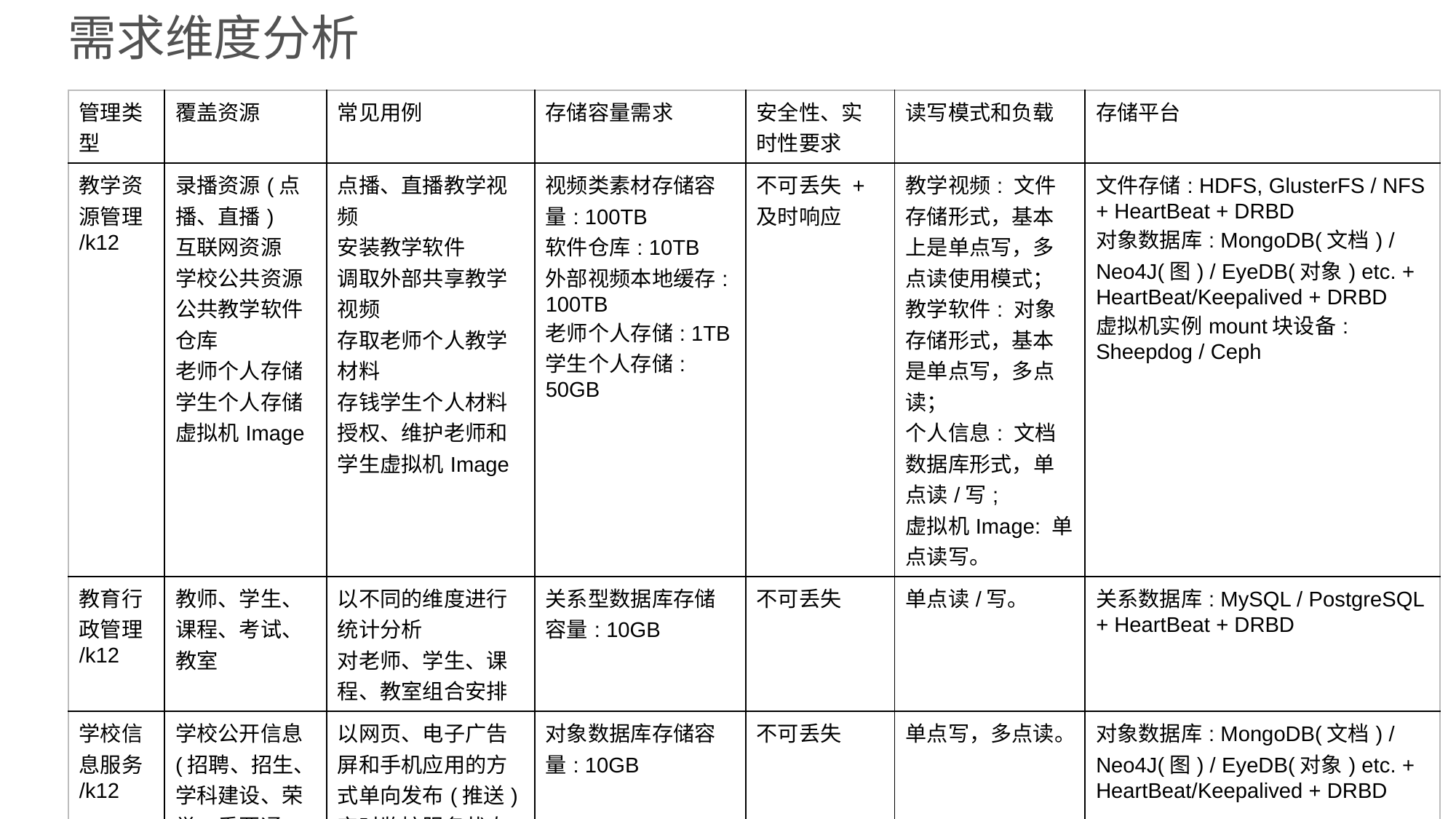

# 需求维度分析
| 管理类型 | 覆盖资源 | 常见用例 | 存储容量需求 | 安全性、实时性要求 | 读写模式和负载 | 存储平台 |
| --- | --- | --- | --- | --- | --- | --- |
| 教学资源管理/k12 | 录播资源(点播、直播) 互联网资源 学校公共资源 公共教学软件仓库 老师个人存储 学生个人存储 虚拟机Image | 点播、直播教学视频 安装教学软件 调取外部共享教学视频 存取老师个人教学材料 存钱学生个人材料 授权、维护老师和学生虚拟机Image | 视频类素材存储容量: 100TB 软件仓库: 10TB 外部视频本地缓存: 100TB 老师个人存储: 1TB 学生个人存储: 50GB | 不可丢失 + 及时响应 | 教学视频: 文件存储形式，基本上是单点写，多点读使用模式； 教学软件: 对象存储形式，基本是单点写，多点读； 个人信息: 文档数据库形式，单点读/写; 虚拟机Image: 单点读写。 | 文件存储: HDFS, GlusterFS / NFS + HeartBeat + DRBD 对象数据库: MongoDB(文档) / Neo4J(图) / EyeDB(对象) etc. + HeartBeat/Keepalived + DRBD 虚拟机实例mount块设备: Sheepdog / Ceph |
| 教育行政管理/k12 | 教师、学生、课程、考试、教室 | 以不同的维度进行统计分析 对老师、学生、课程、教室组合安排 | 关系型数据库存储容量: 10GB | 不可丢失 | 单点读/写。 | 关系数据库: MySQL / PostgreSQL + HeartBeat + DRBD |
| 学校信息服务/k12 | 学校公开信息(招聘、招生、学科建设、荣誉、重要通知)发布 | 以网页、电子广告屏和手机应用的方式单向发布(推送) 实时监控服务状态 | 对象数据库存储容量: 10GB | 不可丢失 | 单点写，多点读。 | 对象数据库: MongoDB(文档) / Neo4J(图) / EyeDB(对象) etc. + HeartBeat/Keepalived + DRBD |
| 物业管理 | 教室、办公室、宿舍 | 定期采样资源配置的使用状态(比如，教室里面各项设备的工作状态等) | 时间序列数据库容量: 10GB | 不可丢失 | 单点写，多点读。 | 日志存储: InfluxDB (完整的集群存储) / Flume + HDFS / S3 / … 12 types sinks 可选的实时/时序数据库: Druid.io、OpenTSDB, 清华IOTDB |
| 安全监控/k12 | 重要监控节点 | 实时监控并保存监控视频 |  | 不可丢失 + 实时存储 | 单点读/写。 | 监控分析: Flume + HDFS / S3 / … 12 types sinks |
| 后勤管理 | 食堂、宿舍和学生、老师消费账号 |  | 关系型数据库存储容量: 10GB | 不可丢失 | 单点写，多点读。 | 关系数据库: MySQL / PostgreSQL + HeartBeat/Keepalived + DRBD |